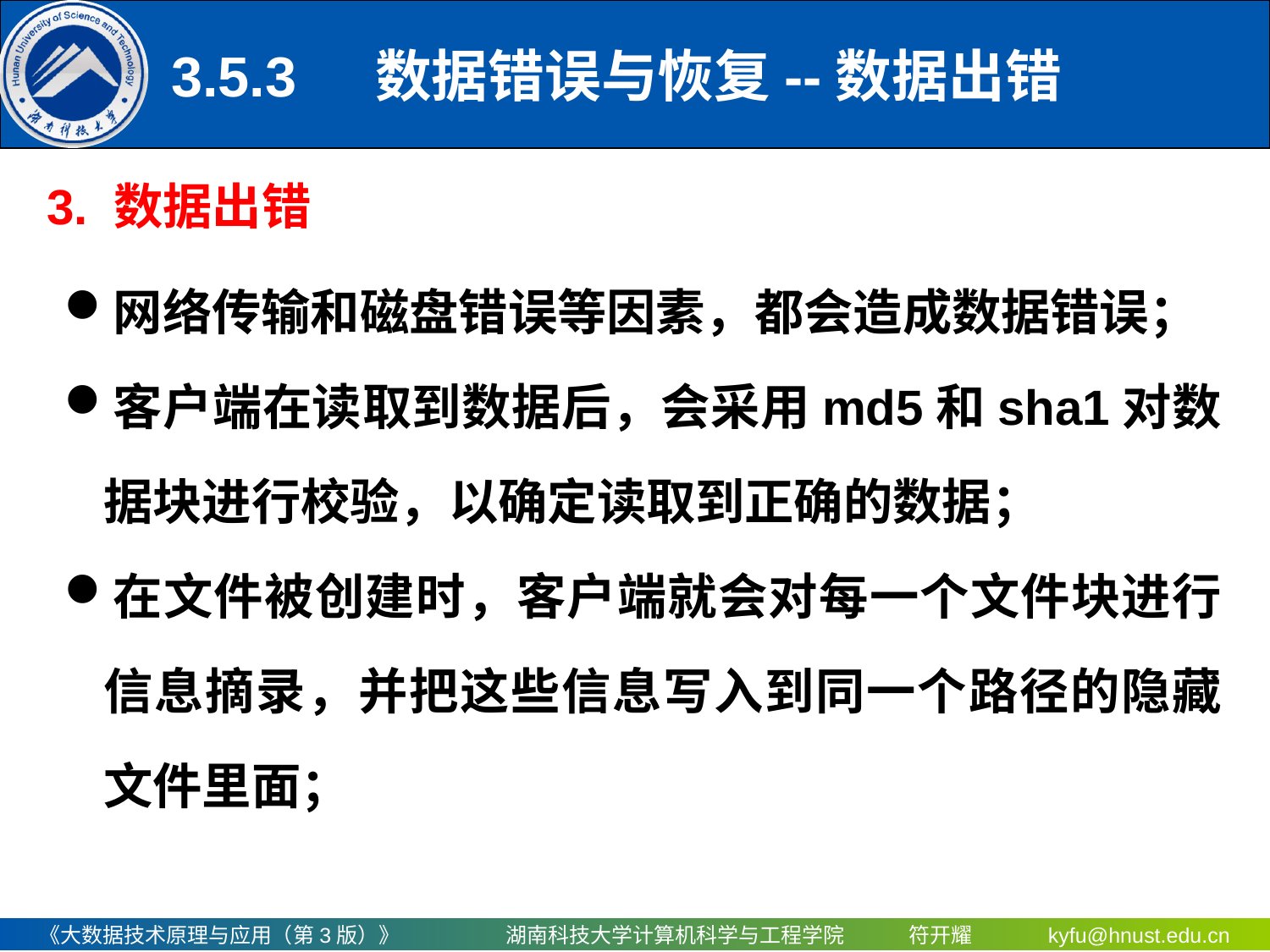

# 3.5.3	 数据错误与恢复--数据出错
3. 数据出错
网络传输和磁盘错误等因素，都会造成数据错误；
客户端在读取到数据后，会采用md5和sha1对数据块进行校验，以确定读取到正确的数据；
在文件被创建时，客户端就会对每一个文件块进行信息摘录，并把这些信息写入到同一个路径的隐藏文件里面；